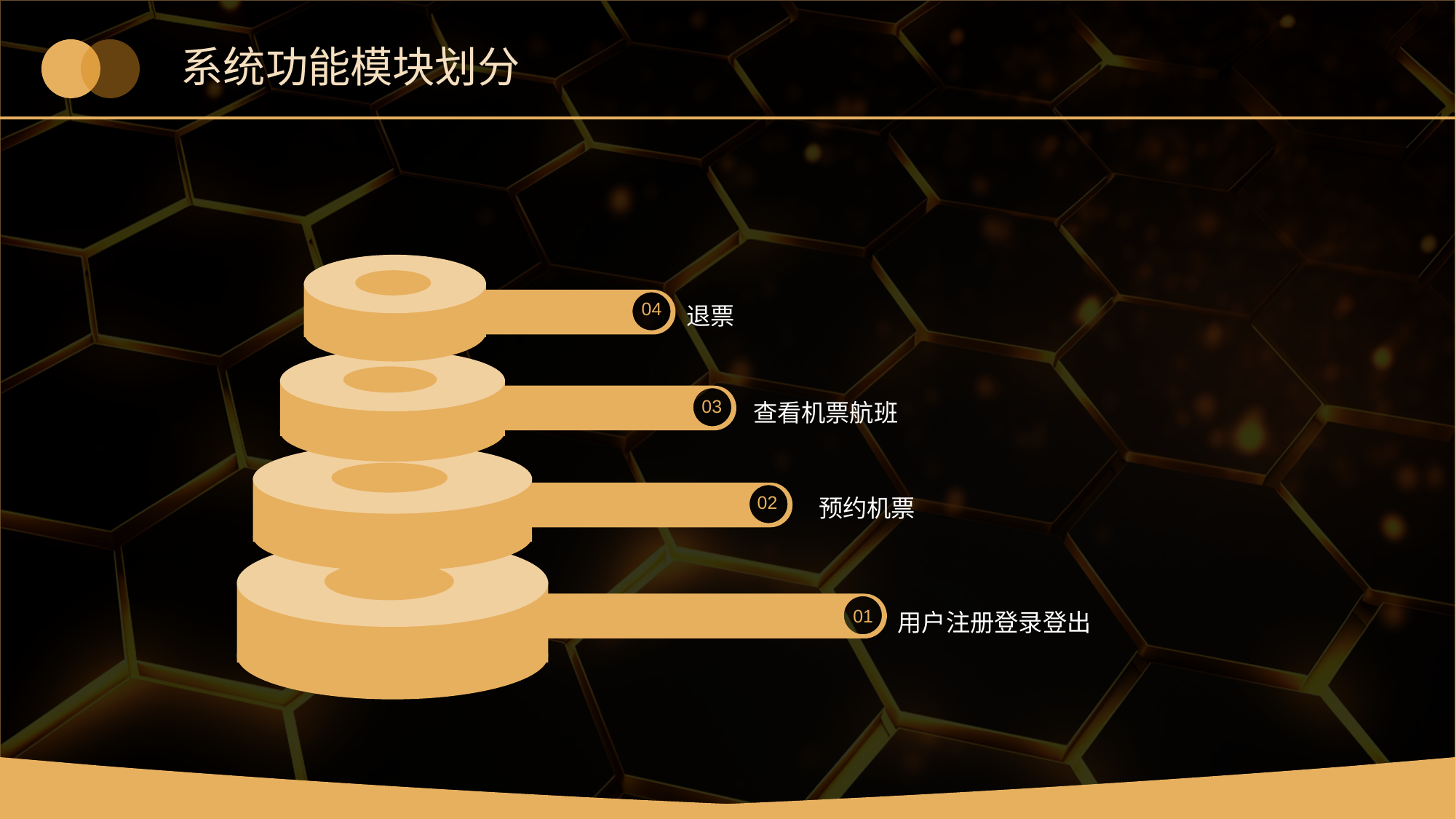

# 系统功能模块划分

04

退票

03

预约机票
查看机票航班

02

用户注册登录登出

01